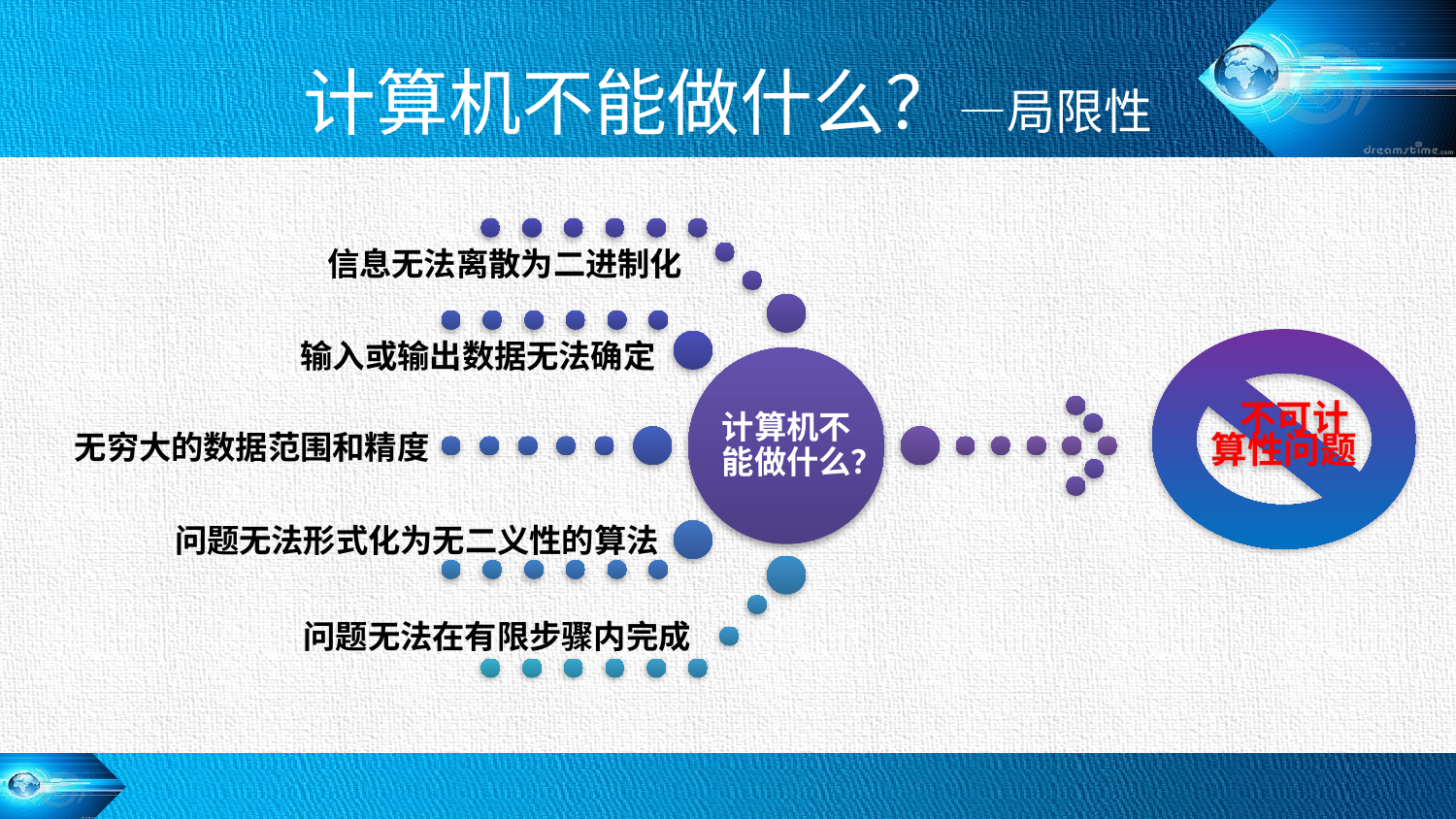

# 计算机不能做什么？—局限性
计算机不能做什么？
信息无法离散为二进制化
输入或输出数据无法确定
无穷大的数据范围和精度
问题无法形式化为无二义性的算法
问题无法在有限步骤内完成
不可计算性问题